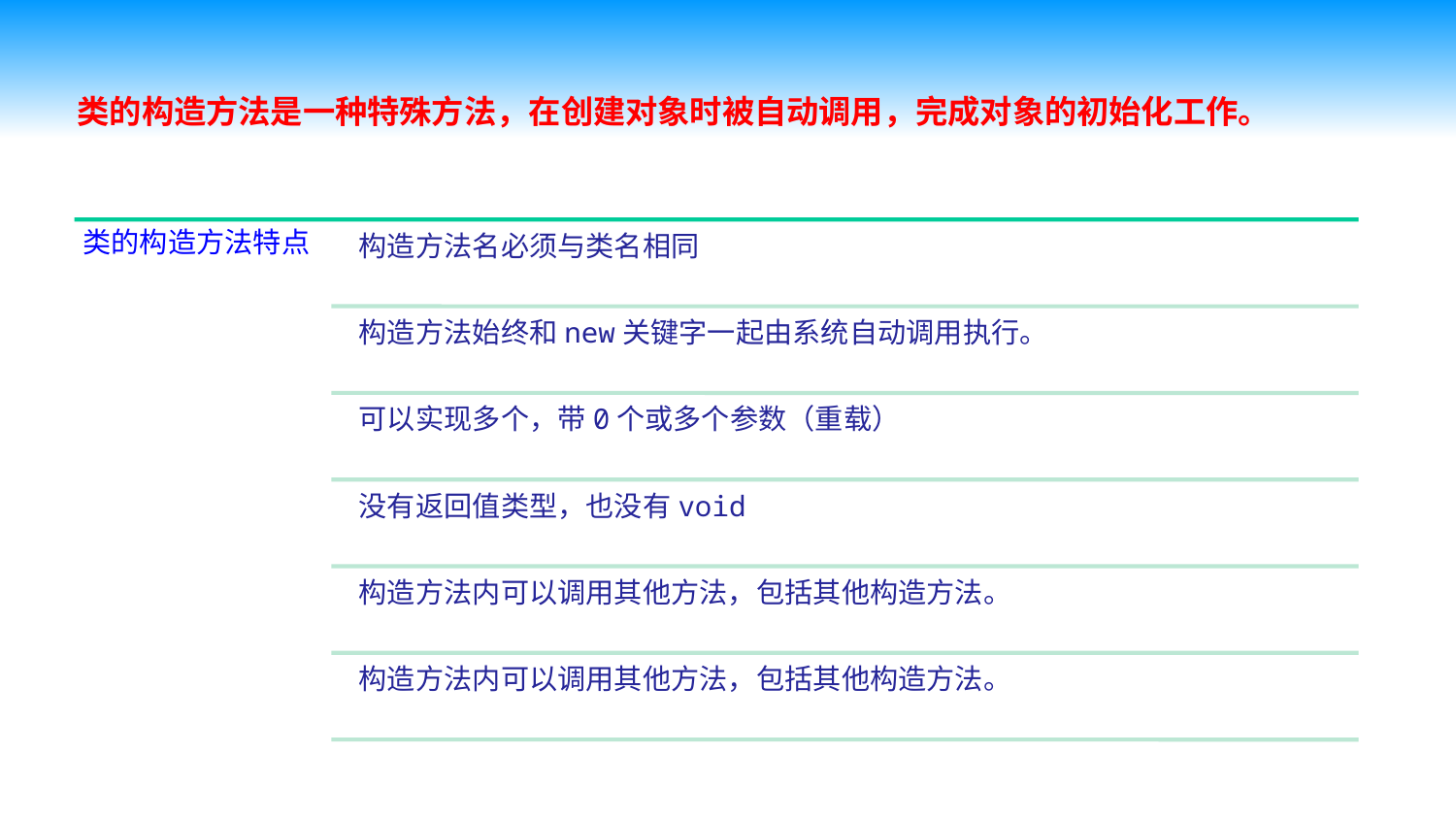

类的构造方法是一种特殊方法，在创建对象时被自动调用，完成对象的初始化工作。
类的构造方法特点
构造方法名必须与类名相同
构造方法始终和new关键字一起由系统自动调用执行。
可以实现多个，带0个或多个参数（重载）
没有返回值类型，也没有void
构造方法内可以调用其他方法，包括其他构造方法。
构造方法内可以调用其他方法，包括其他构造方法。